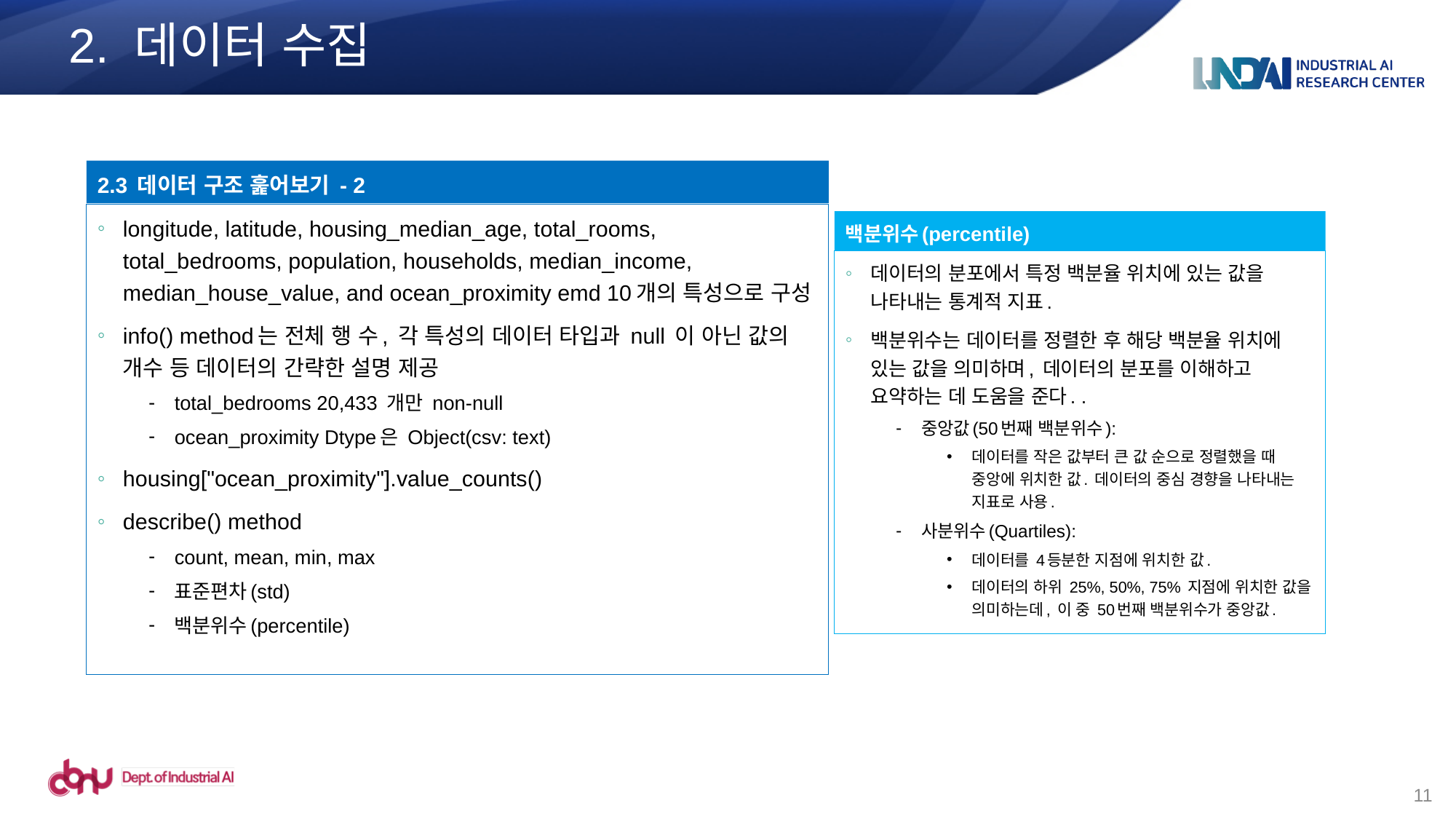

# 2. 데이터 수집
2.3 데이터 구조 훑어보기 - 2

longitude, latitude, housing_median_age, total_rooms, total_bedrooms, population, households, median_income, median_house_value, and ocean_proximity emd 10개의 특성으로 구성
info() method는 전체 행 수, 각 특성의 데이터 타입과 null 이 아닌 값의 개수 등 데이터의 간략한 설명 제공
total_bedrooms 20,433 개만 non-null
ocean_proximity Dtype은 Object(csv: text)
housing["ocean_proximity"].value_counts()
describe() method
count, mean, min, max
표준편차(std)
백분위수(percentile)

백분위수(percentile)
데이터의 분포에서 특정 백분율 위치에 있는 값을 나타내는 통계적 지표.
백분위수는 데이터를 정렬한 후 해당 백분율 위치에 있는 값을 의미하며, 데이터의 분포를 이해하고 요약하는 데 도움을 준다. .
중앙값(50번째 백분위수):
데이터를 작은 값부터 큰 값 순으로 정렬했을 때 중앙에 위치한 값. 데이터의 중심 경향을 나타내는 지표로 사용.
사분위수(Quartiles):
데이터를 4등분한 지점에 위치한 값.
데이터의 하위 25%, 50%, 75% 지점에 위치한 값을 의미하는데, 이 중 50번째 백분위수가 중앙값.
11